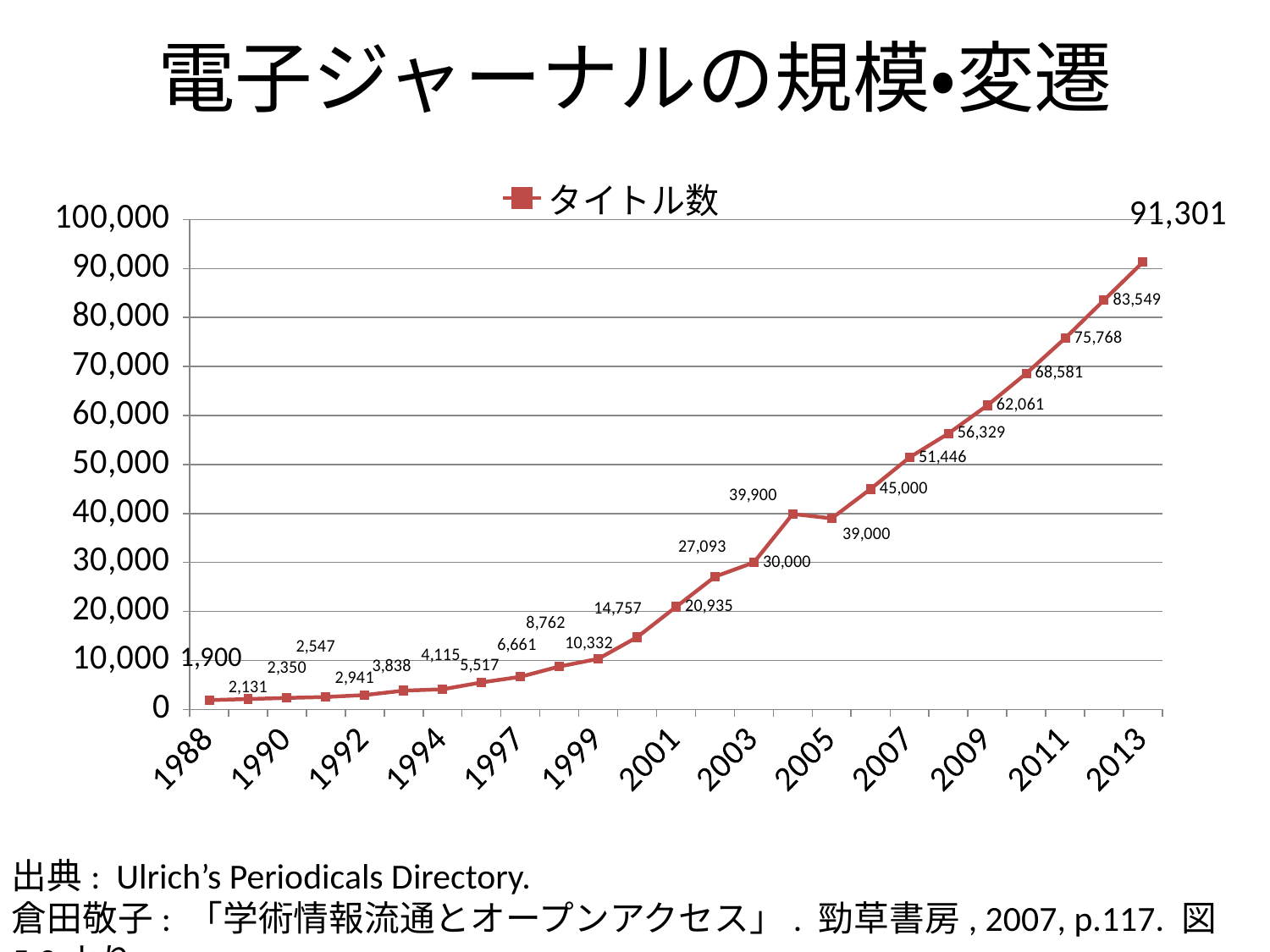

# 電子ジャーナルの規模・変遷

### Chart

| Category | タイトル数 |
|---|---|
| 1988 | 1900.0 |
| 1989 | 2131.0 |
| 1990 | 2350.0 |
| 1991 | 2547.0 |
| 1992 | 2941.0 |
| 1993 | 3838.0 |
| 1994 | 4115.0 |
| 1996 | 5517.0 |
| 1997 | 6661.0 |
| 1998 | 8762.0 |
| 1999 | 10332.0 |
| 2000 | 14757.0 |
| 2001 | 20935.0 |
| 2002 | 27093.0 |
| 2003 | 30000.0 |
| 2004 | 39900.0 |
| 2005 | 39000.0 |
| 2006 | 45000.0 |
| 2007 | 51446.0 |
| 2008 | 56329.0 |
| 2009 | 62061.0 |
| 2010 | 68581.0 |
| 2011 | 75768.0 |
| 2012 | 83549.0 |
| 2013 | 91301.0 |
出典:  Ulrich’s Periodicals Directory.
倉田敬子: 「学術情報流通とオープンアクセス」. 勁草書房, 2007, p.117. 図5.2より。
22